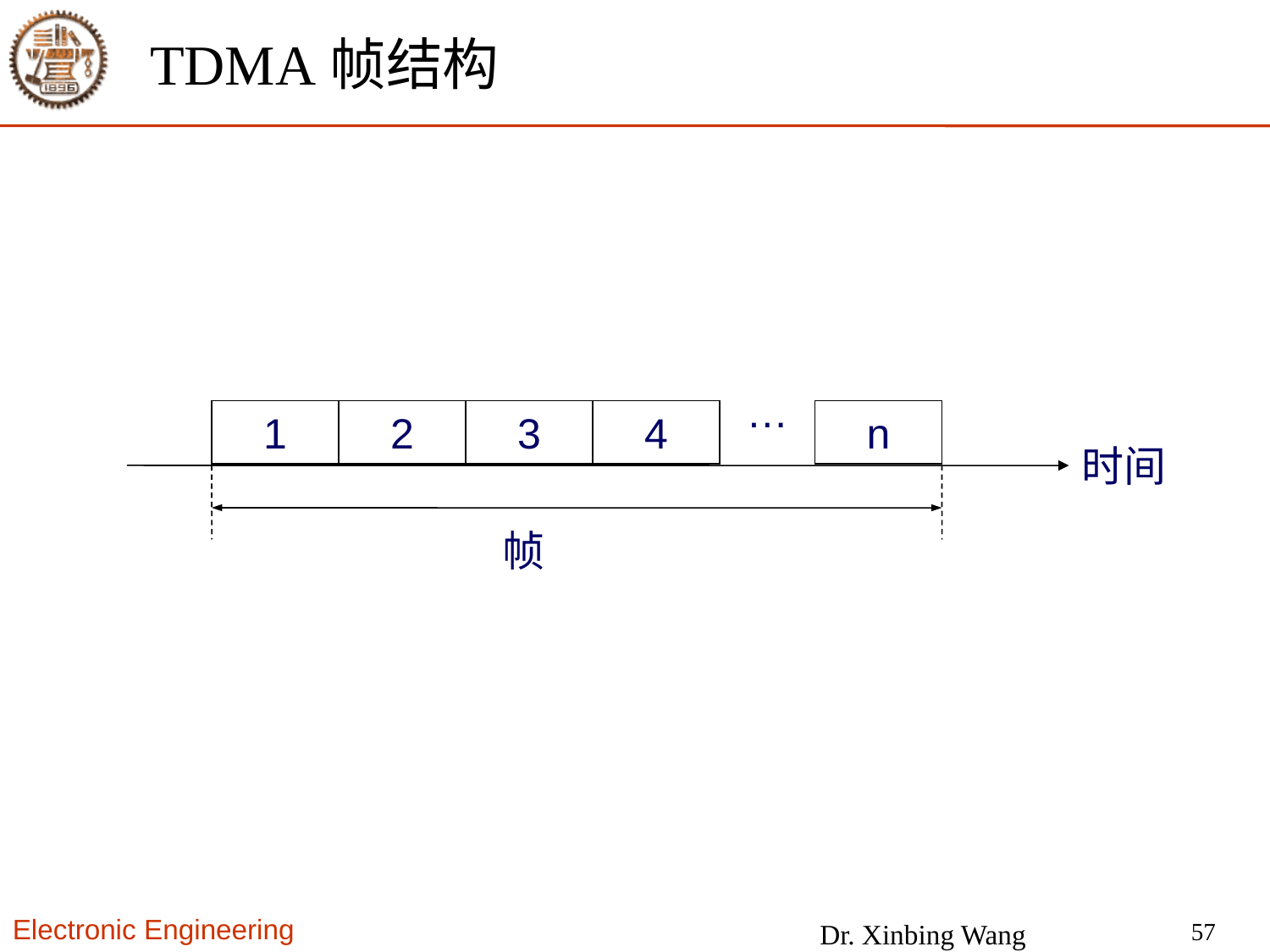

# TDMA帧结构
…
1
2
3
4
n
时间

帧
57
Dr. Xinbing Wang